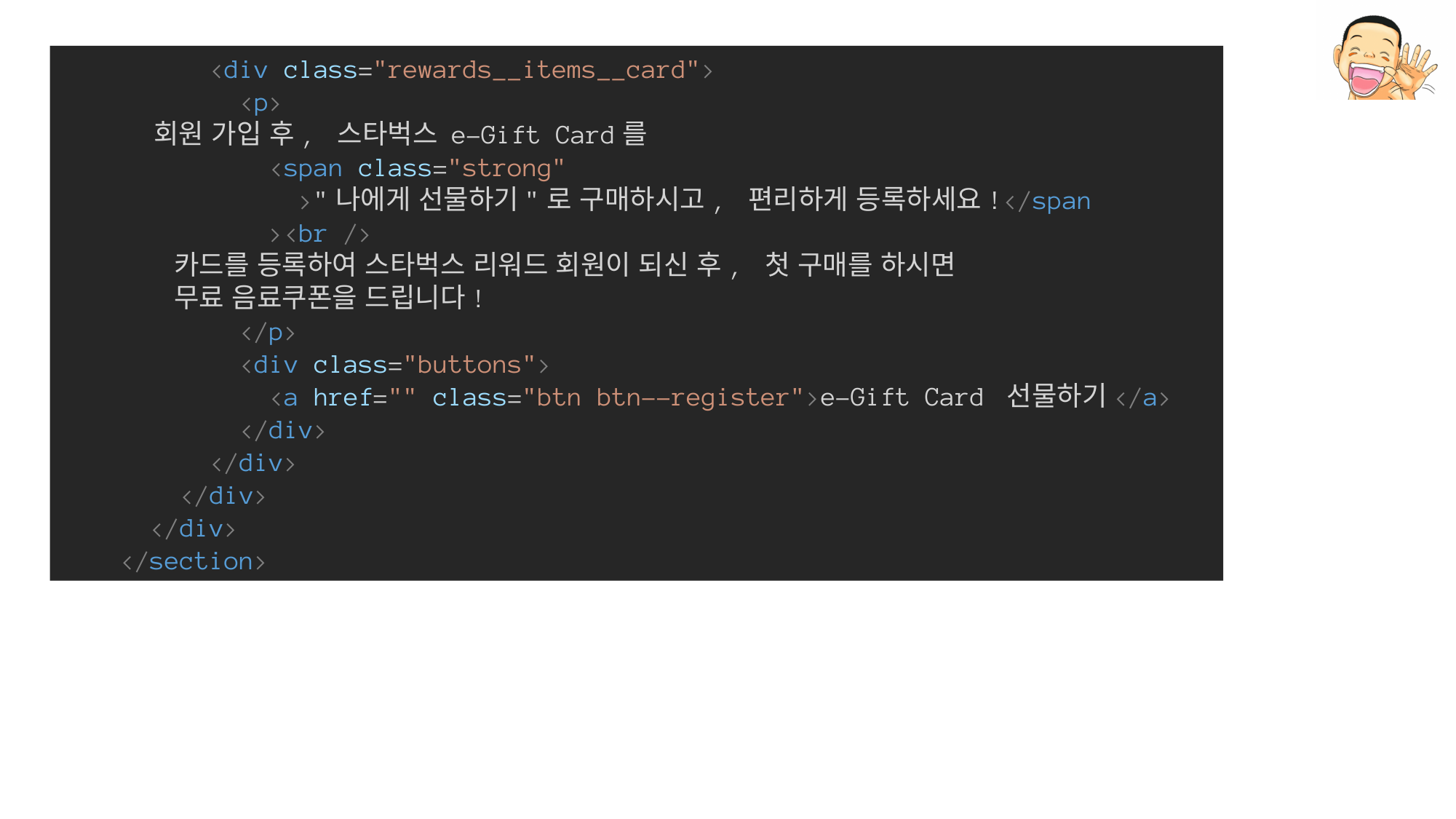

<div class="rewards__items__card">
            <p>
              회원 가입 후, 스타벅스 e-Gift Card를
              <span class="strong"
                >"나에게 선물하기"로 구매하시고, 편리하게 등록하세요!</span
              ><br />
              카드를 등록하여 스타벅스 리워드 회원이 되신 후, 첫 구매를 하시면
              무료 음료쿠폰을 드립니다!
            </p>
            <div class="buttons">
              <a href="" class="btn btn--register">e-Gift Card 선물하기</a>
            </div>
          </div>
        </div>
      </div>
    </section>